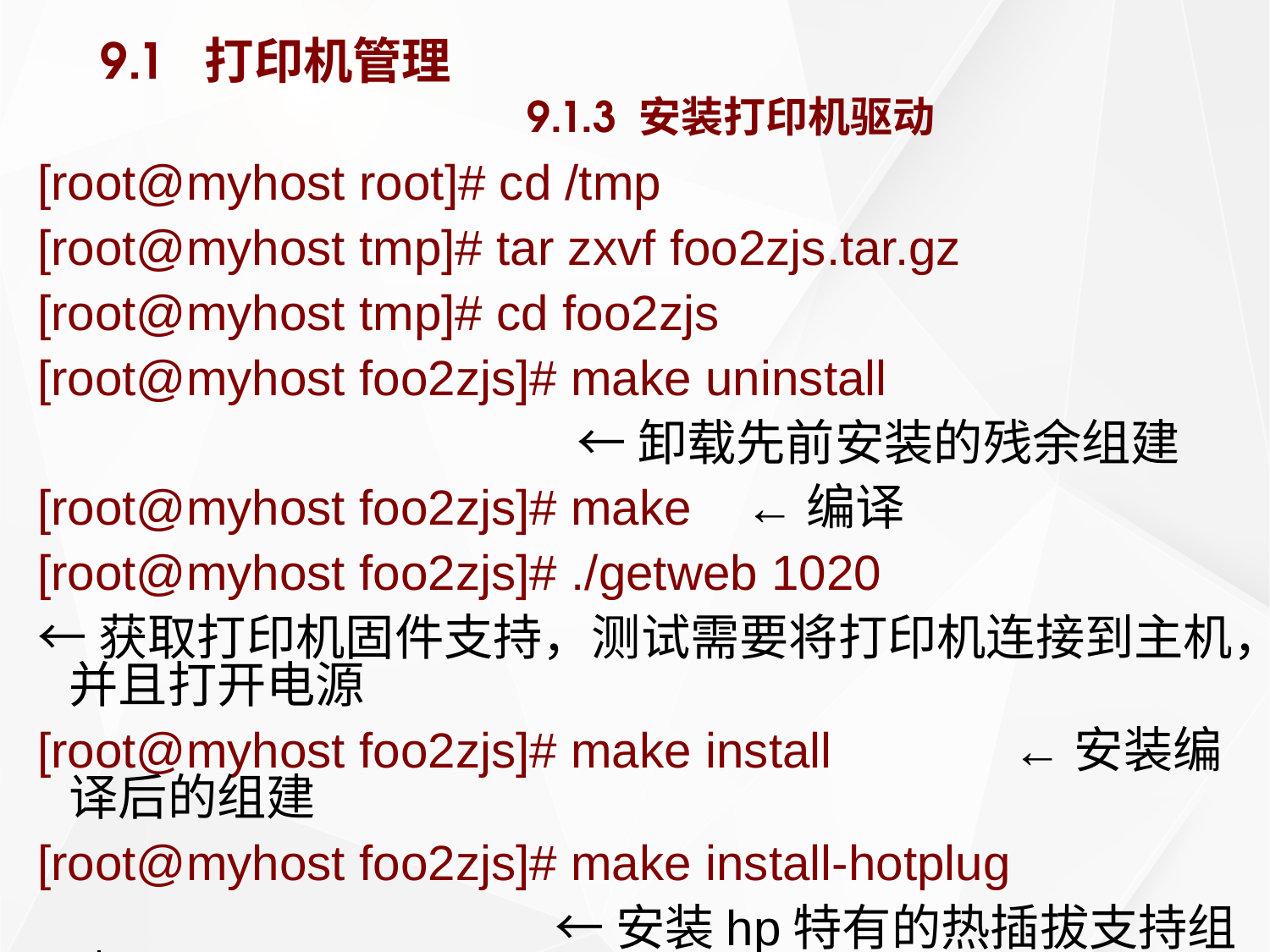

# 9.1  打印机管理 9.1.3 安装打印机驱动
[root@myhost root]# cd /tmp
[root@myhost tmp]# tar zxvf foo2zjs.tar.gz
[root@myhost tmp]# cd foo2zjs
[root@myhost foo2zjs]# make uninstall
                                                 ←卸载先前安装的残余组建
[root@myhost foo2zjs]# make	   ←编译
[root@myhost foo2zjs]# ./getweb 1020
←获取打印机固件支持，测试需要将打印机连接到主机，并且打开电源
[root@myhost foo2zjs]# make install	    ←安装编译后的组建
[root@myhost foo2zjs]# make install-hotplug
                                               ←安装hp特有的热插拔支持组建
[root@myhost foo2zjs]# make cups
                                         ←添加对CUPS的支持，并重启CUPS
[root@myhost foo2zjs]# make test	←打印测试页